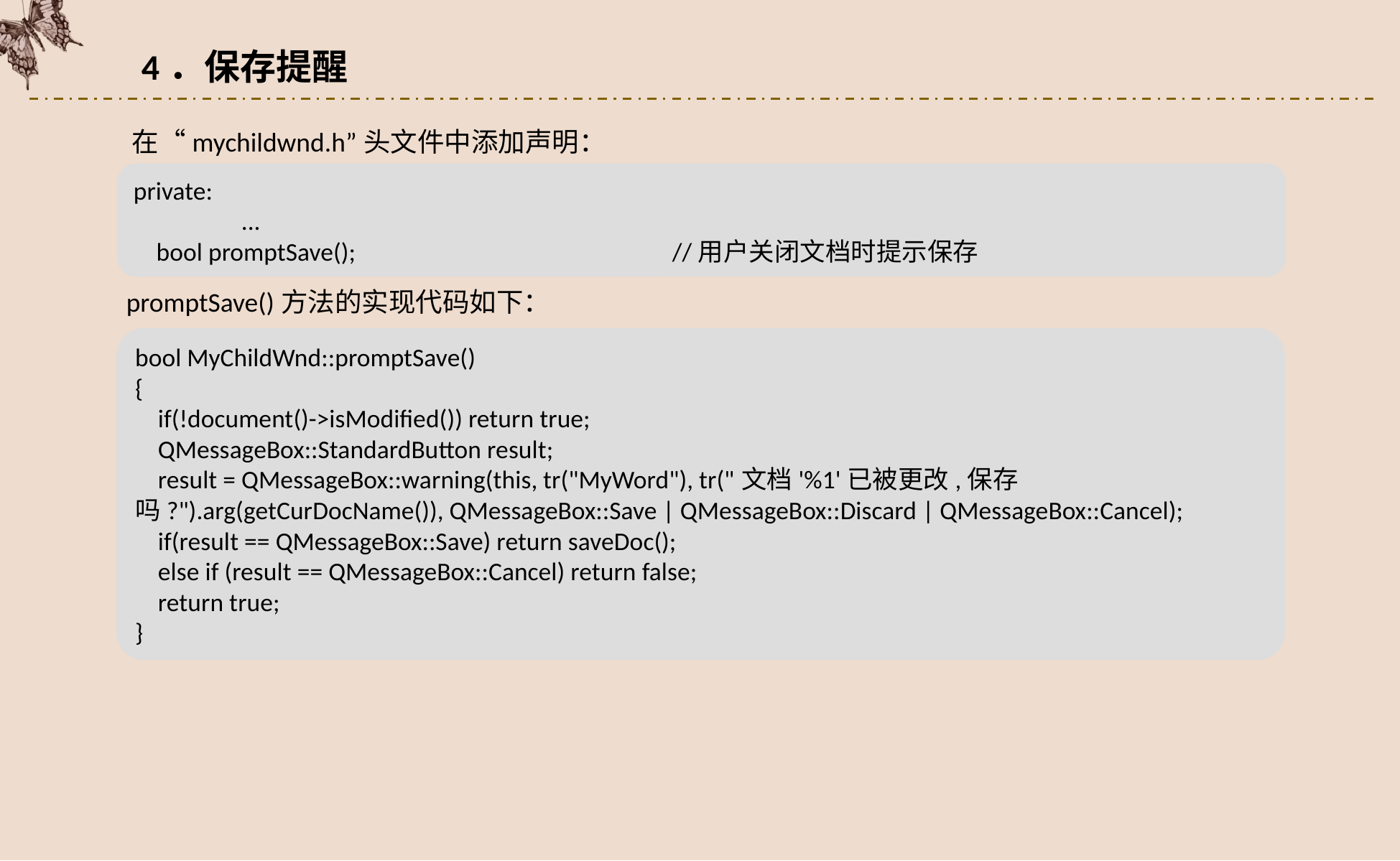

4．保存提醒
在“mychildwnd.h”头文件中添加声明：
private:
	...
    bool promptSave();			//用户关闭文档时提示保存
promptSave()方法的实现代码如下：
bool MyChildWnd::promptSave()
{
    if(!document()->isModified()) return true;
    QMessageBox::StandardButton result;
    result = QMessageBox::warning(this, tr("MyWord"), tr("文档'%1'已被更改,保存吗?").arg(getCurDocName()), QMessageBox::Save | QMessageBox::Discard | QMessageBox::Cancel);
    if(result == QMessageBox::Save) return saveDoc();
    else if (result == QMessageBox::Cancel) return false;
    return true;
}